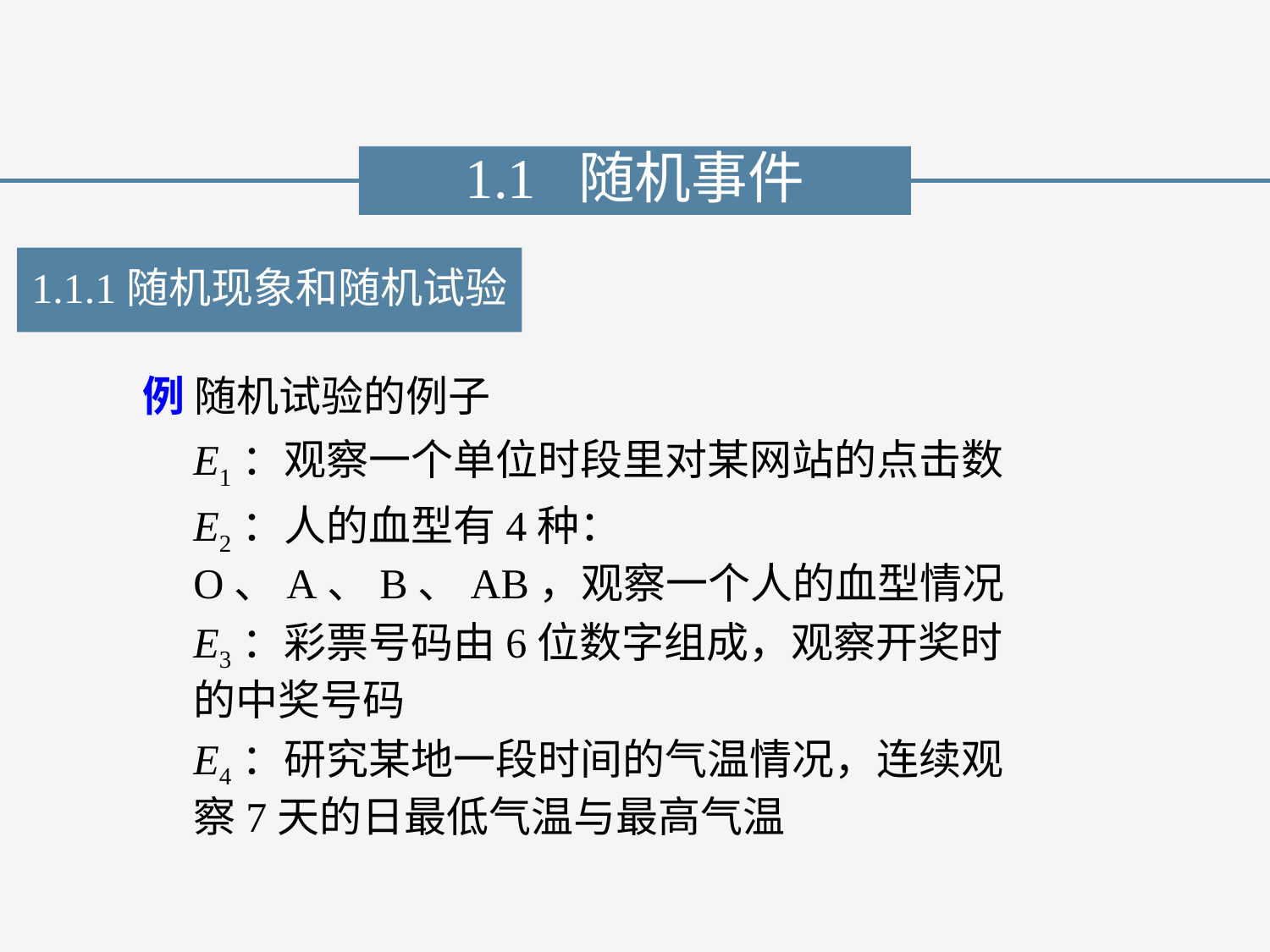

1.1  随机事件
1.1.1随机现象和随机试验
例 随机试验的例子
E1：观察一个单位时段里对某网站的点击数
E2：人的血型有4种：O、A、B、AB，观察一个人的血型情况
E3：彩票号码由6位数字组成，观察开奖时的中奖号码
E4：研究某地一段时间的气温情况，连续观察7天的日最低气温与最高气温